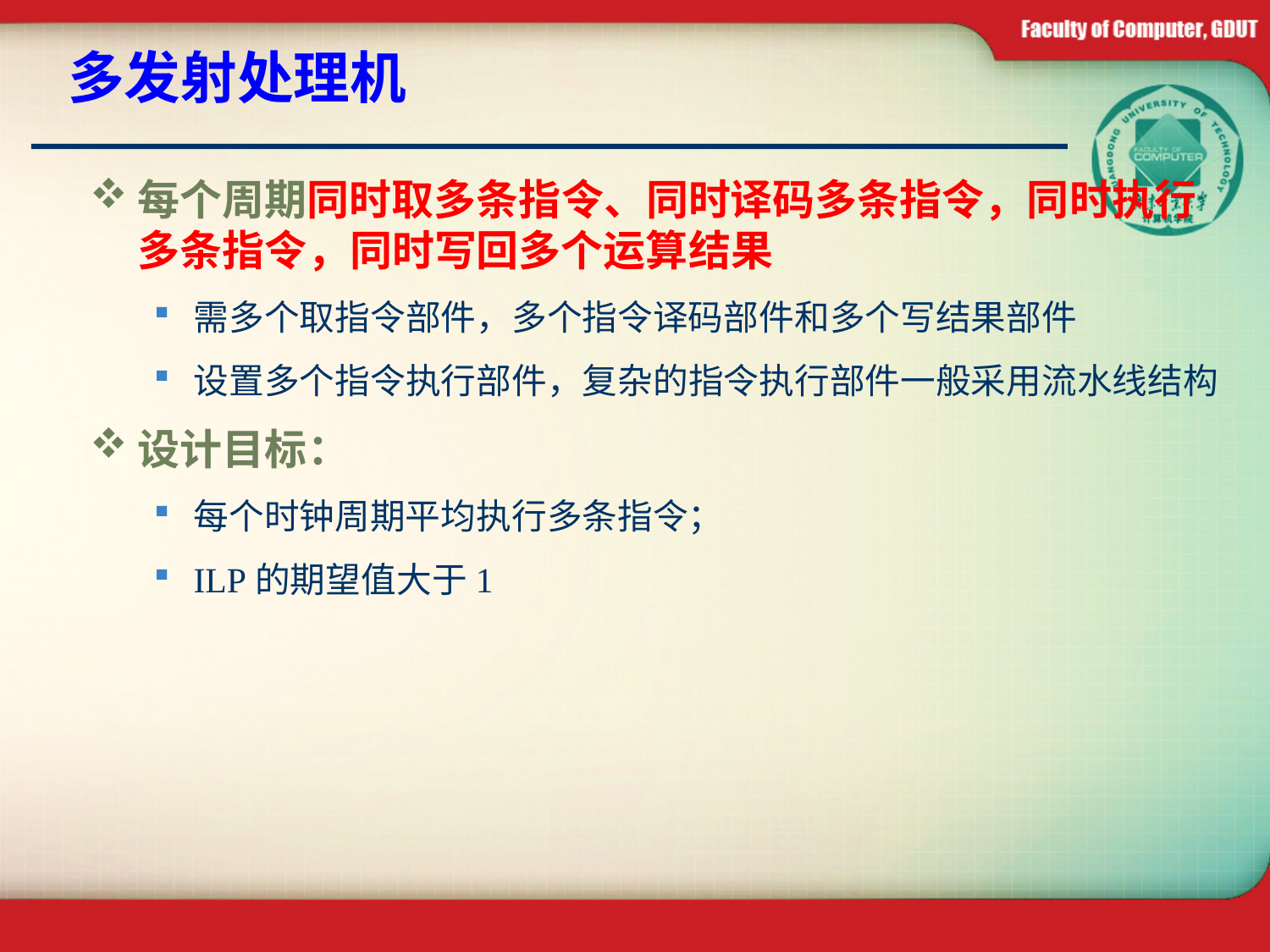

# 多发射处理机
每个周期同时取多条指令、同时译码多条指令，同时执行多条指令，同时写回多个运算结果
需多个取指令部件，多个指令译码部件和多个写结果部件
设置多个指令执行部件，复杂的指令执行部件一般采用流水线结构
设计目标：
每个时钟周期平均执行多条指令；
ILP的期望值大于1